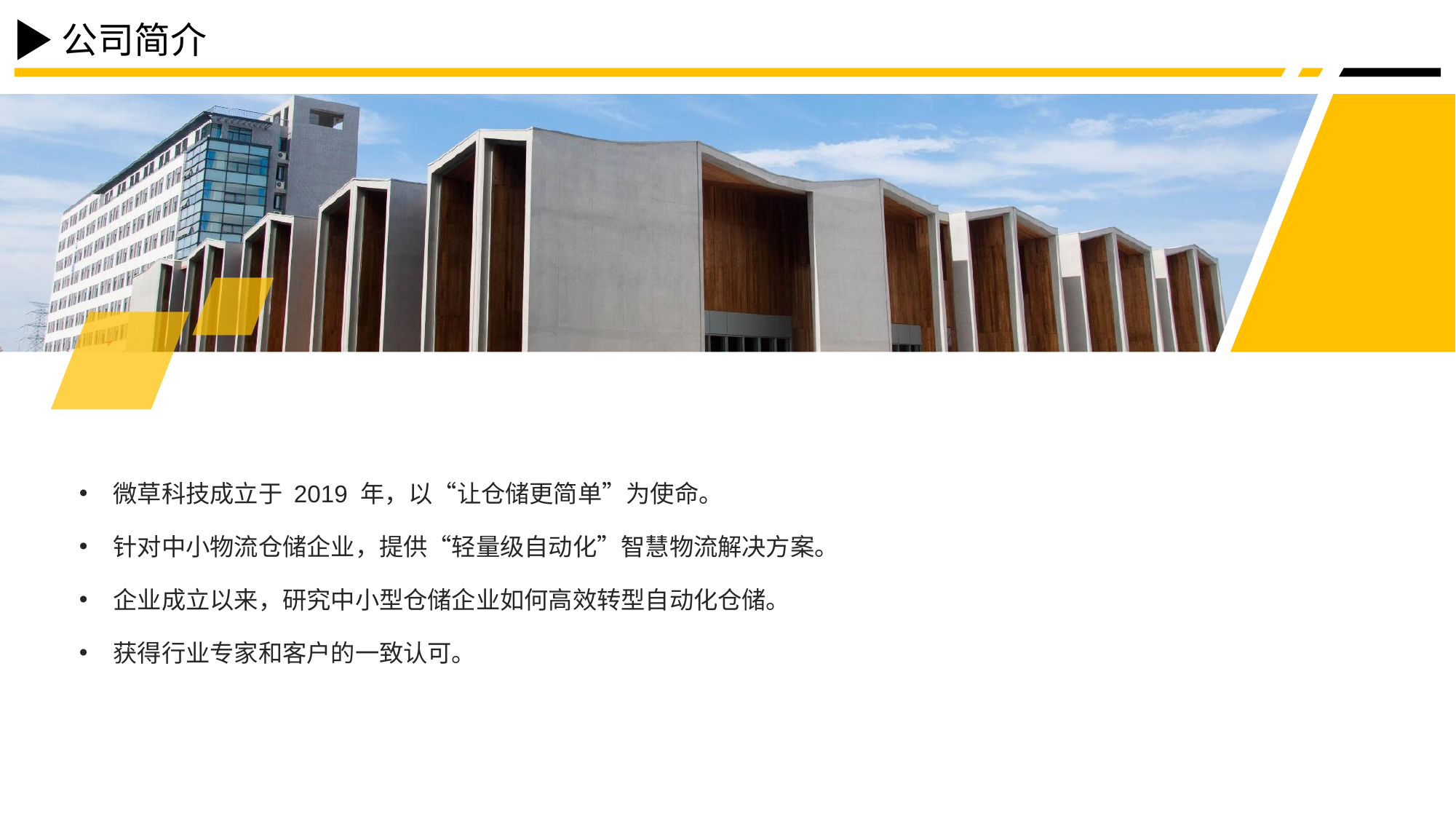

公司简介

微草科技成立于 2019 年，以“让仓储更简单”为使命。
针对中小物流仓储企业，提供“轻量级自动化”智慧物流解决方案。
企业成立以来，研究中小型仓储企业如何高效转型自动化仓储。
获得行业专家和客户的一致认可。